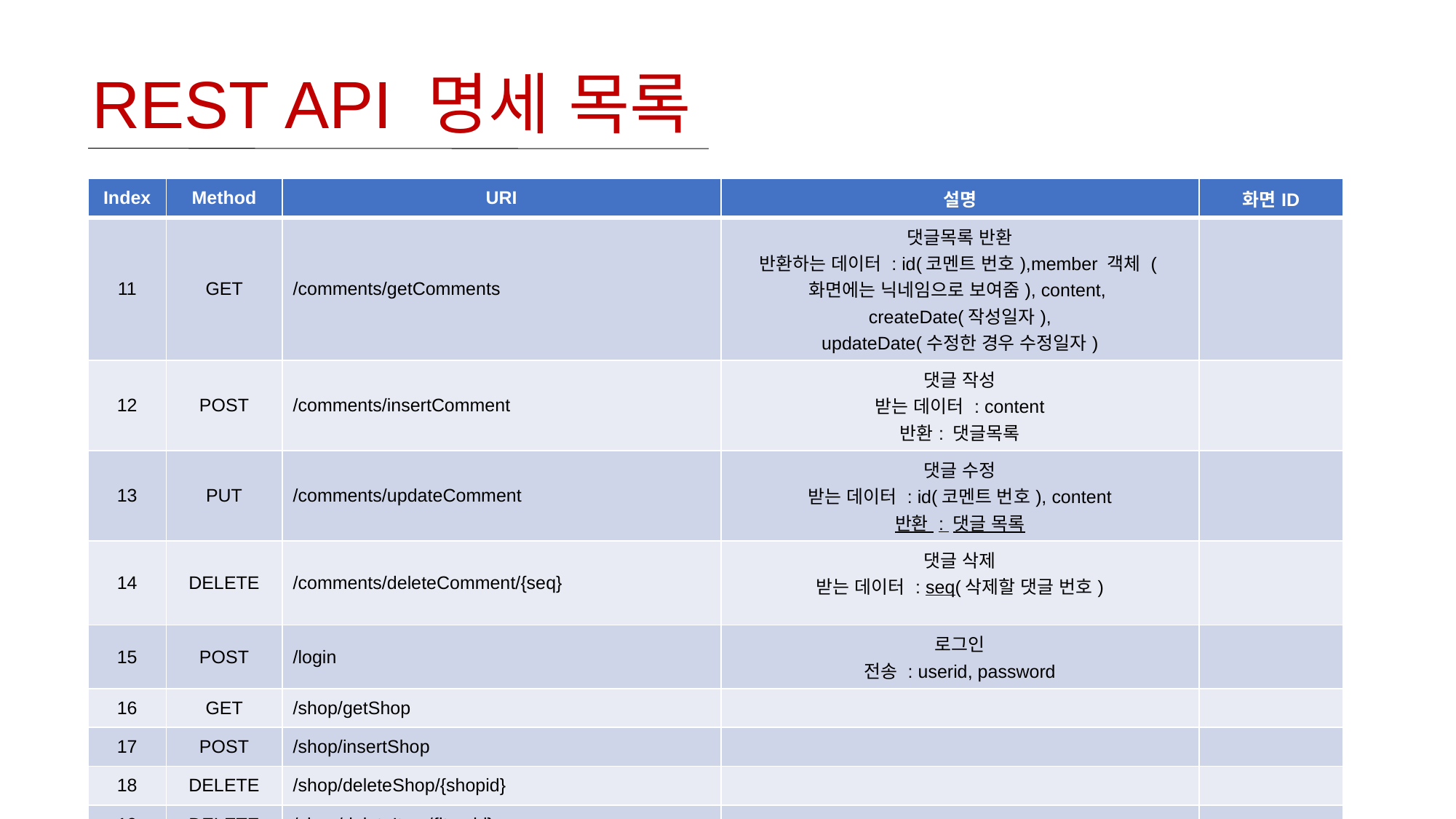

# REST API 명세 목록
| Index | Method | URI | 설명 | 화면ID |
| --- | --- | --- | --- | --- |
| 11 | GET | /comments/getComments | 댓글목록 반환 반환하는 데이터 : id(코멘트 번호),member 객체 (화면에는 닉네임으로 보여줌), content, createDate(작성일자), updateDate(수정한 경우 수정일자) |  |
| 12 | POST | /comments/insertComment | 댓글 작성 받는 데이터 : content 반환: 댓글목록 |  |
| 13 | PUT | /comments/updateComment | 댓글 수정 받는 데이터 : id(코멘트 번호), content 반환 : 댓글 목록 |  |
| 14 | DELETE | /comments/deleteComment/{seq} | 댓글 삭제 받는 데이터 : seq(삭제할 댓글 번호) |  |
| 15 | POST | /login | 로그인 전송 : userid, password |  |
| 16 | GET | /shop/getShop |  |  |
| 17 | POST | /shop/insertShop |  |  |
| 18 | DELETE | /shop/deleteShop/{shopid} |  |  |
| 19 | DELETE | /shop/deleteItem/{itemid} |  |  |